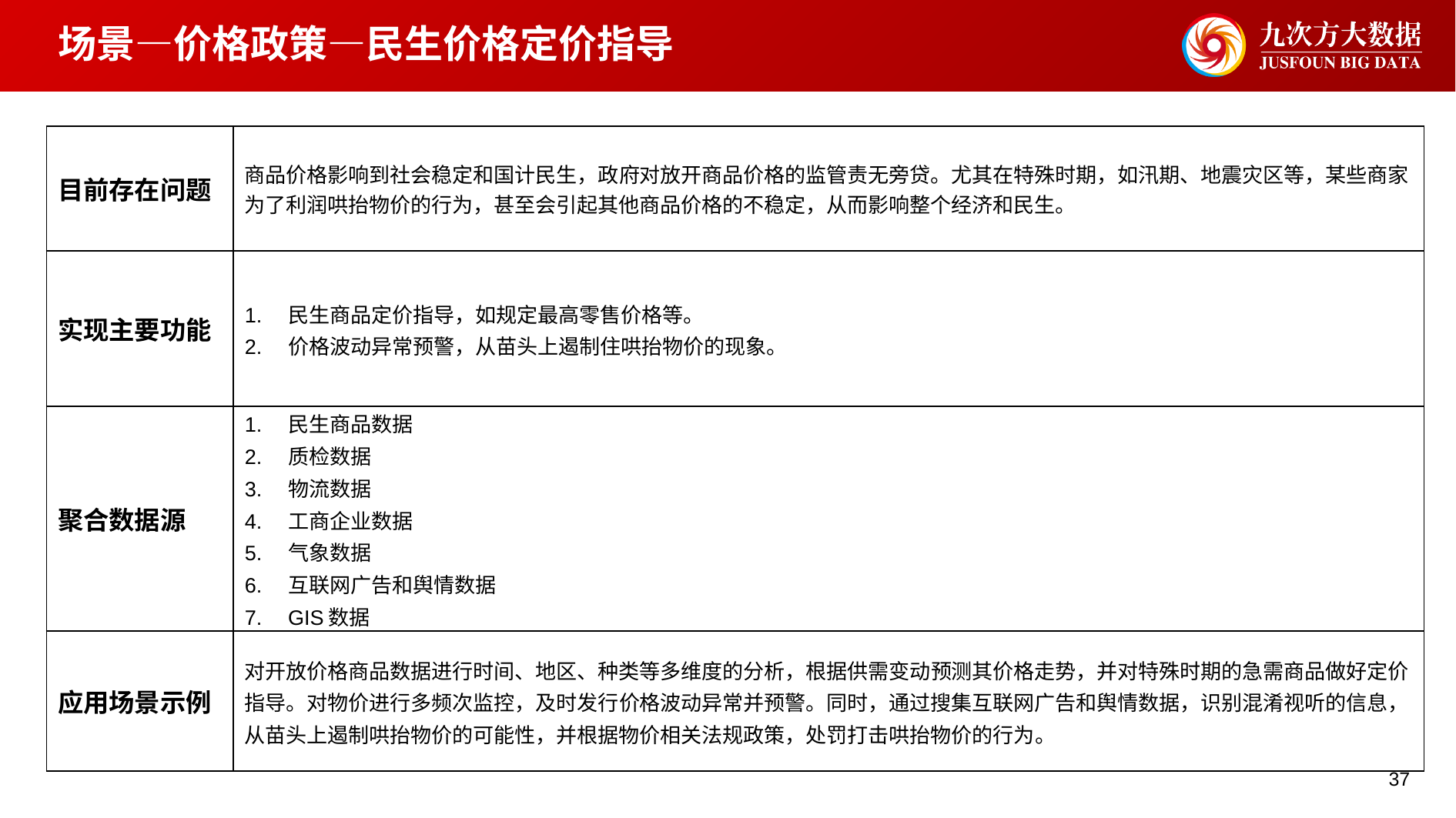

# 场景—价格政策—民生价格定价指导
| 目前存在问题 | 商品价格影响到社会稳定和国计民生，政府对放开商品价格的监管责无旁贷。尤其在特殊时期，如汛期、地震灾区等，某些商家为了利润哄抬物价的行为，甚至会引起其他商品价格的不稳定，从而影响整个经济和民生。 |
| --- | --- |
| 实现主要功能 | 民生商品定价指导，如规定最高零售价格等。 价格波动异常预警，从苗头上遏制住哄抬物价的现象。 |
| 聚合数据源 | 民生商品数据 质检数据 物流数据 工商企业数据 气象数据 互联网广告和舆情数据 GIS数据 |
| 应用场景示例 | 对开放价格商品数据进行时间、地区、种类等多维度的分析，根据供需变动预测其价格走势，并对特殊时期的急需商品做好定价指导。对物价进行多频次监控，及时发行价格波动异常并预警。同时，通过搜集互联网广告和舆情数据，识别混淆视听的信息，从苗头上遏制哄抬物价的可能性，并根据物价相关法规政策，处罚打击哄抬物价的行为。 |
37